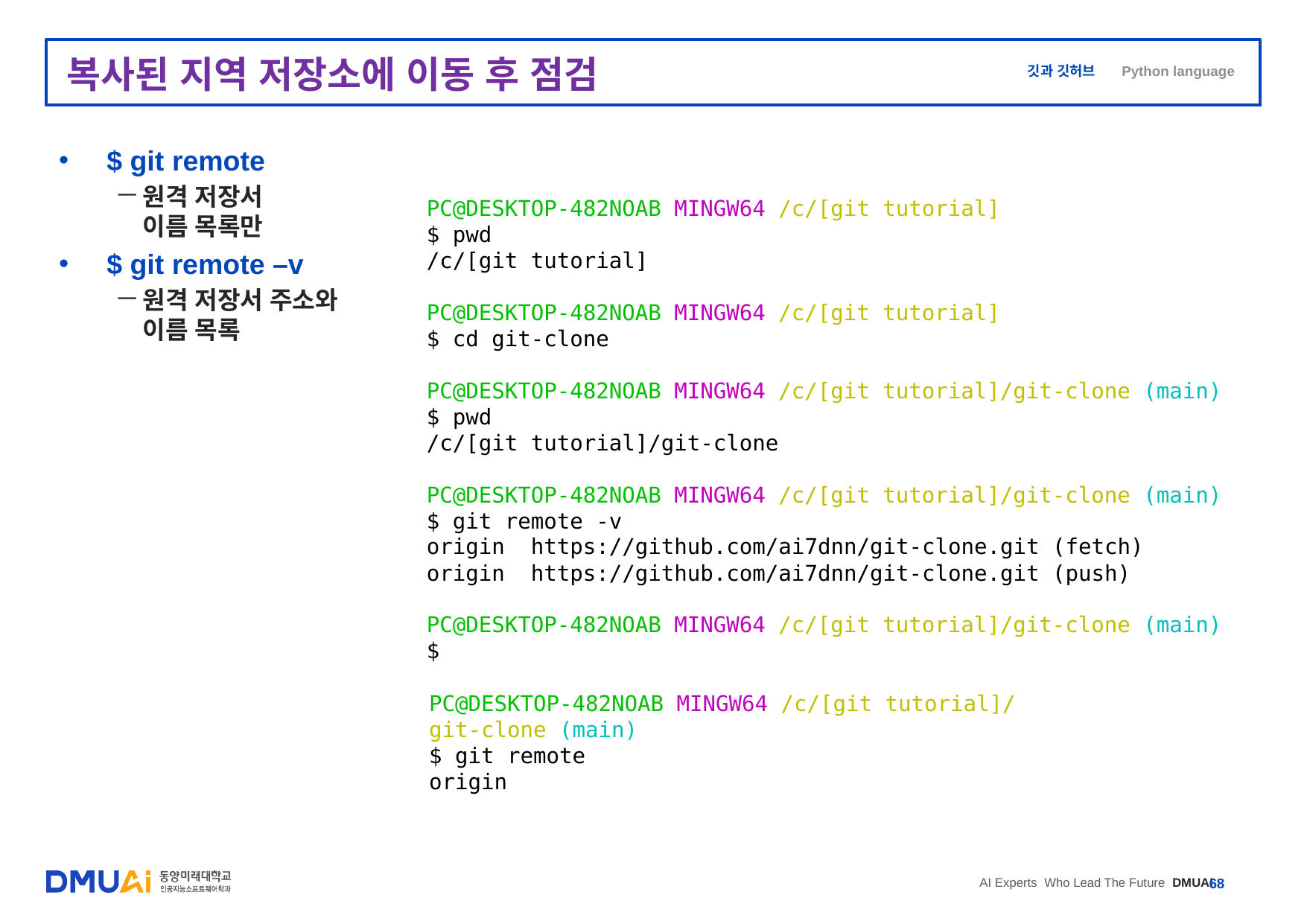

# 복사된 지역 저장소에 이동 후 점검
$ git remote
원격 저장서
이름 목록만
$ git remote –v
원격 저장서 주소와
이름 목록

PC@DESKTOP-482NOAB MINGW64 /c/[git tutorial]
$ pwd
/c/[git tutorial]

PC@DESKTOP-482NOAB MINGW64 /c/[git tutorial]
$ cd git-clone

PC@DESKTOP-482NOAB MINGW64 /c/[git tutorial]/git-clone (main)
$ pwd
/c/[git tutorial]/git-clone

PC@DESKTOP-482NOAB MINGW64 /c/[git tutorial]/git-clone (main)
$ git remote -v
origin  https://github.com/ai7dnn/git-clone.git (fetch)
origin  https://github.com/ai7dnn/git-clone.git (push)

PC@DESKTOP-482NOAB MINGW64 /c/[git tutorial]/git-clone (main)
$

PC@DESKTOP-482NOAB MINGW64 /c/[git tutorial]/git-clone (main)
$ git remote
origin